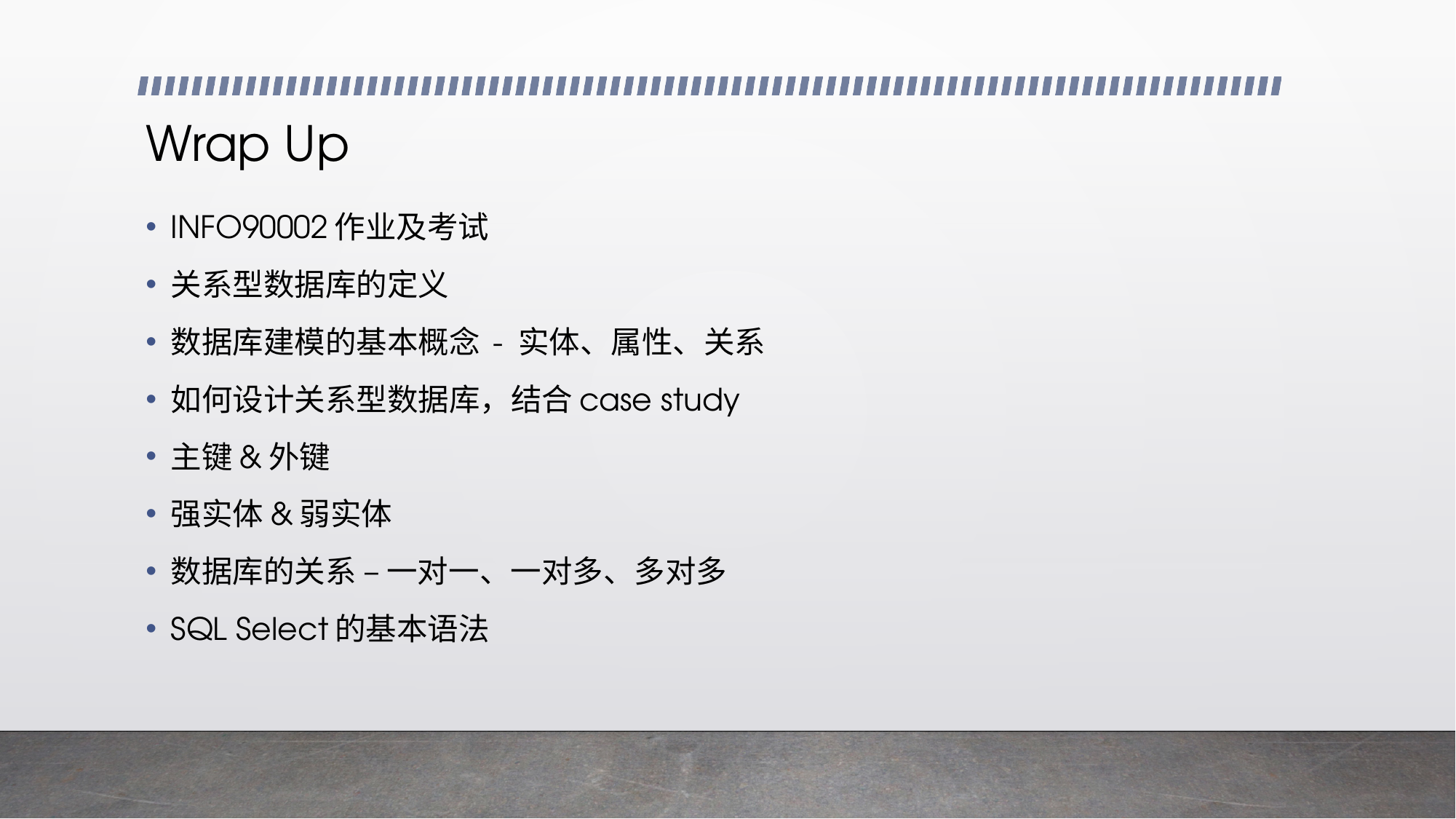

# Wrap Up
INFO90002作业及考试
关系型数据库的定义
数据库建模的基本概念 - 实体、属性、关系
如何设计关系型数据库，结合case study
主键&外键
强实体&弱实体
数据库的关系 – 一对一、一对多、多对多
SQL Select的基本语法